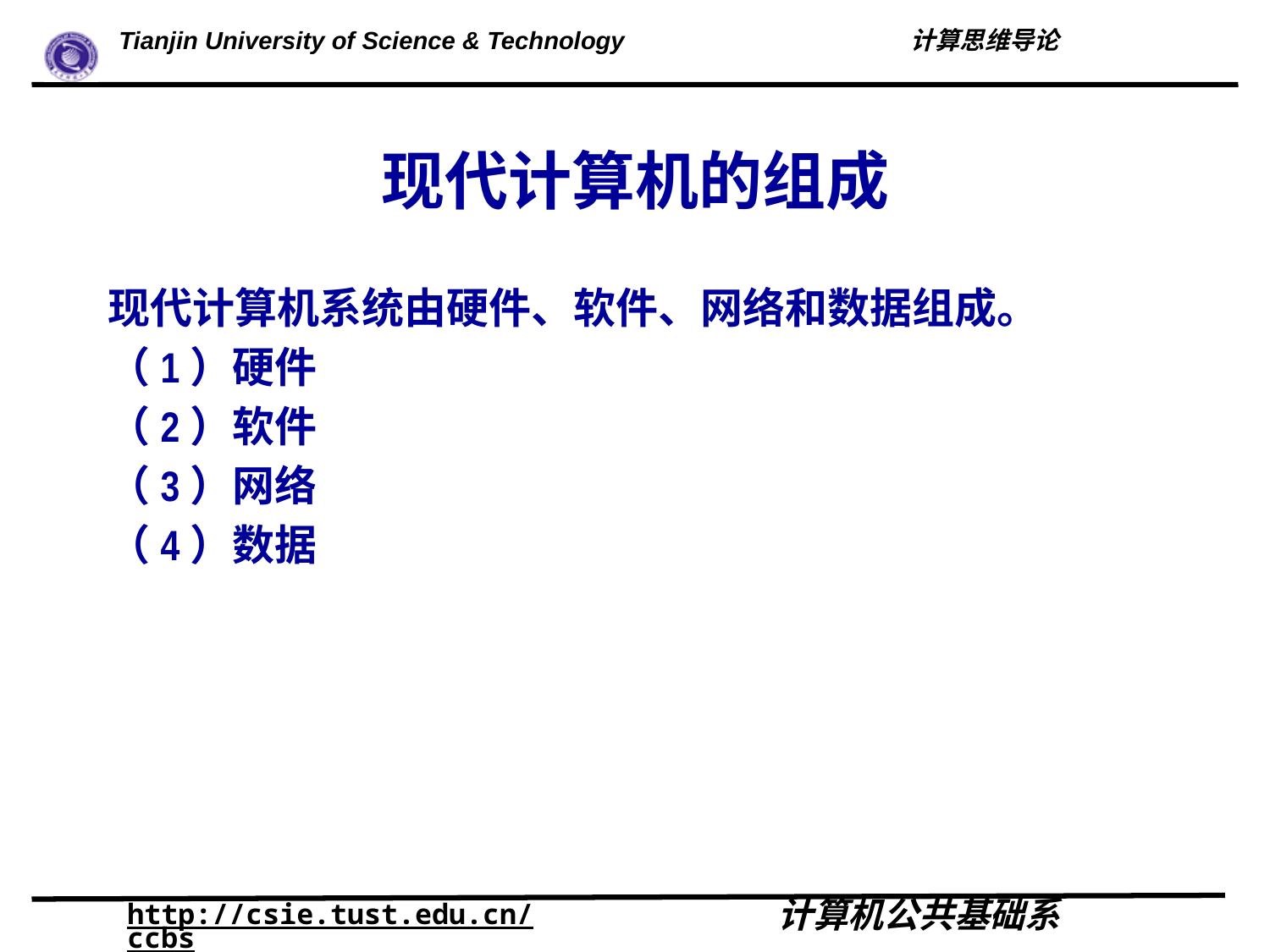

# 现代计算机的组成
现代计算机系统由硬件、软件、网络和数据组成。
（1）硬件
（2）软件
（3）网络
（4）数据